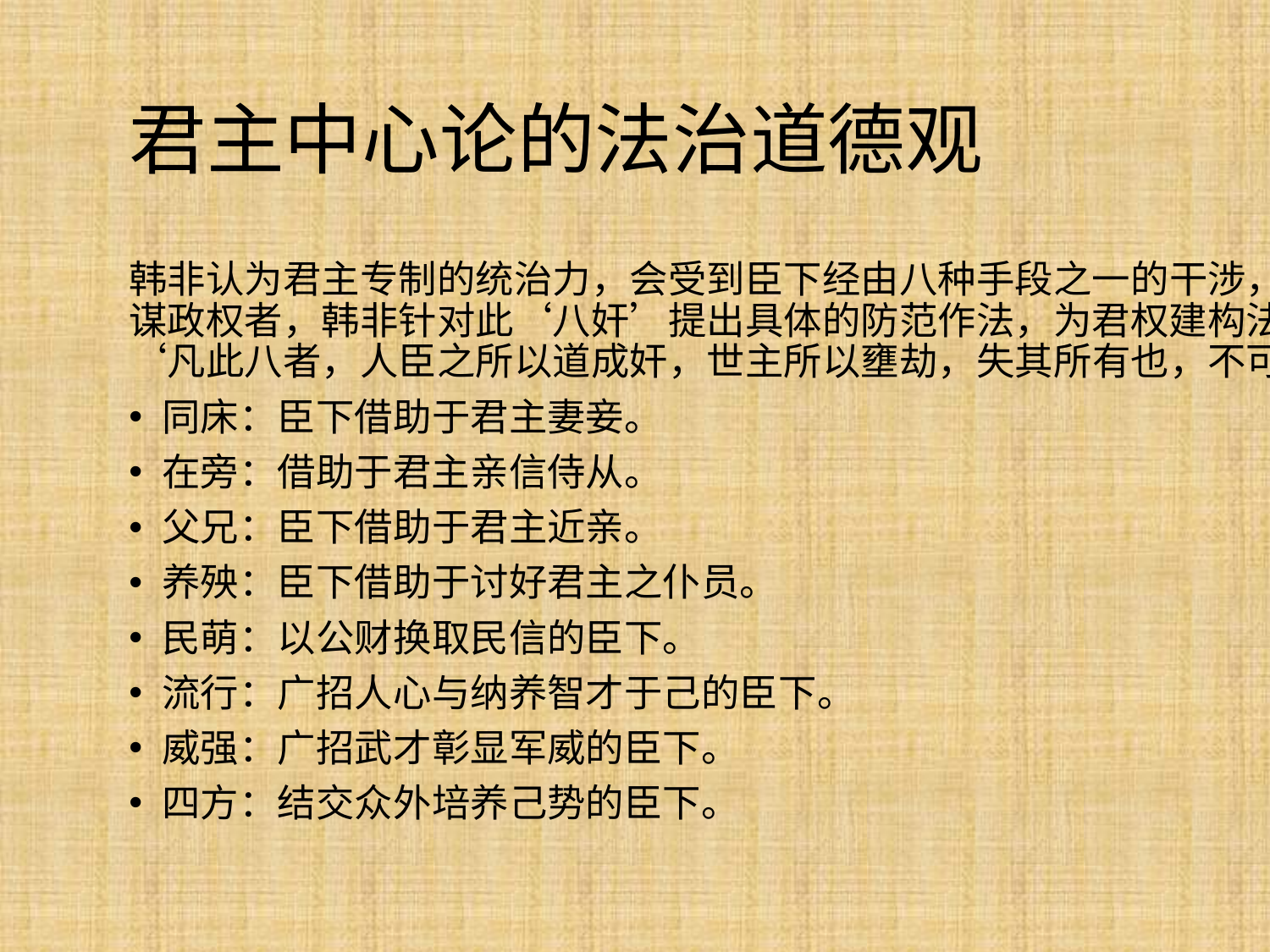

# 君主中心论的法治道德观
韩非认为君主专制的统治力，会受到臣下经由八种手段之一的干涉，进而演化成为奸谋政权者，韩非针对此‘八奸’提出具体的防范作法，为君权建构法家权术管理学说。‘凡此八者，人臣之所以道成奸，世主所以壅劫，失其所有也，不可不察焉。’
同床：臣下借助于君主妻妾。
在旁：借助于君主亲信侍从。
父兄：臣下借助于君主近亲。
养殃：臣下借助于讨好君主之仆员。
民萌：以公财换取民信的臣下。
流行：广招人心与纳养智才于己的臣下。
威强：广招武才彰显军威的臣下。
四方：结交众外培养己势的臣下。